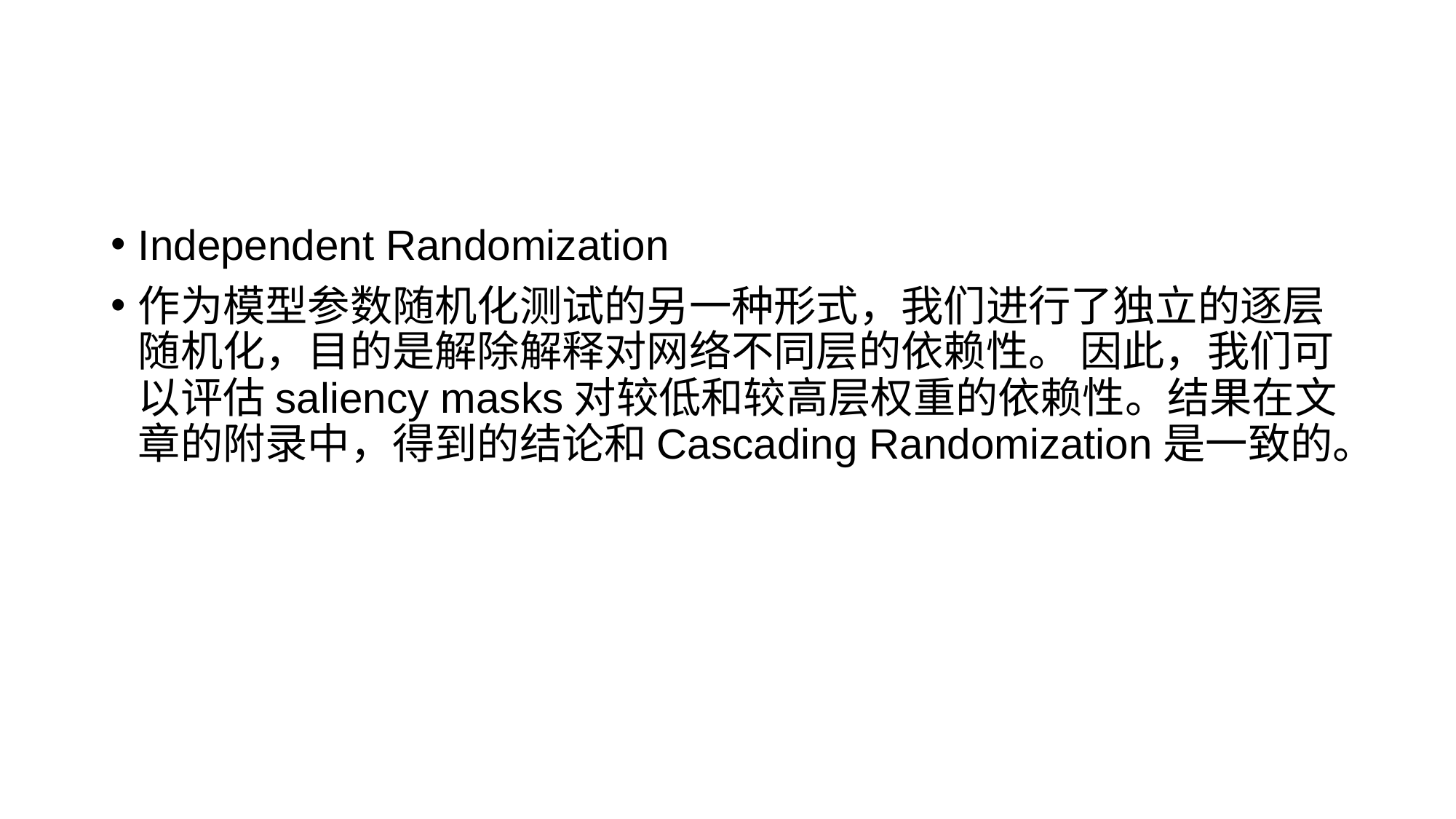

#
Independent Randomization
作为模型参数随机化测试的另一种形式，我们进行了独立的逐层随机化，目的是解除解释对网络不同层的依赖性。 因此，我们可以评估saliency masks对较低和较高层权重的依赖性。结果在文章的附录中，得到的结论和Cascading Randomization是一致的。